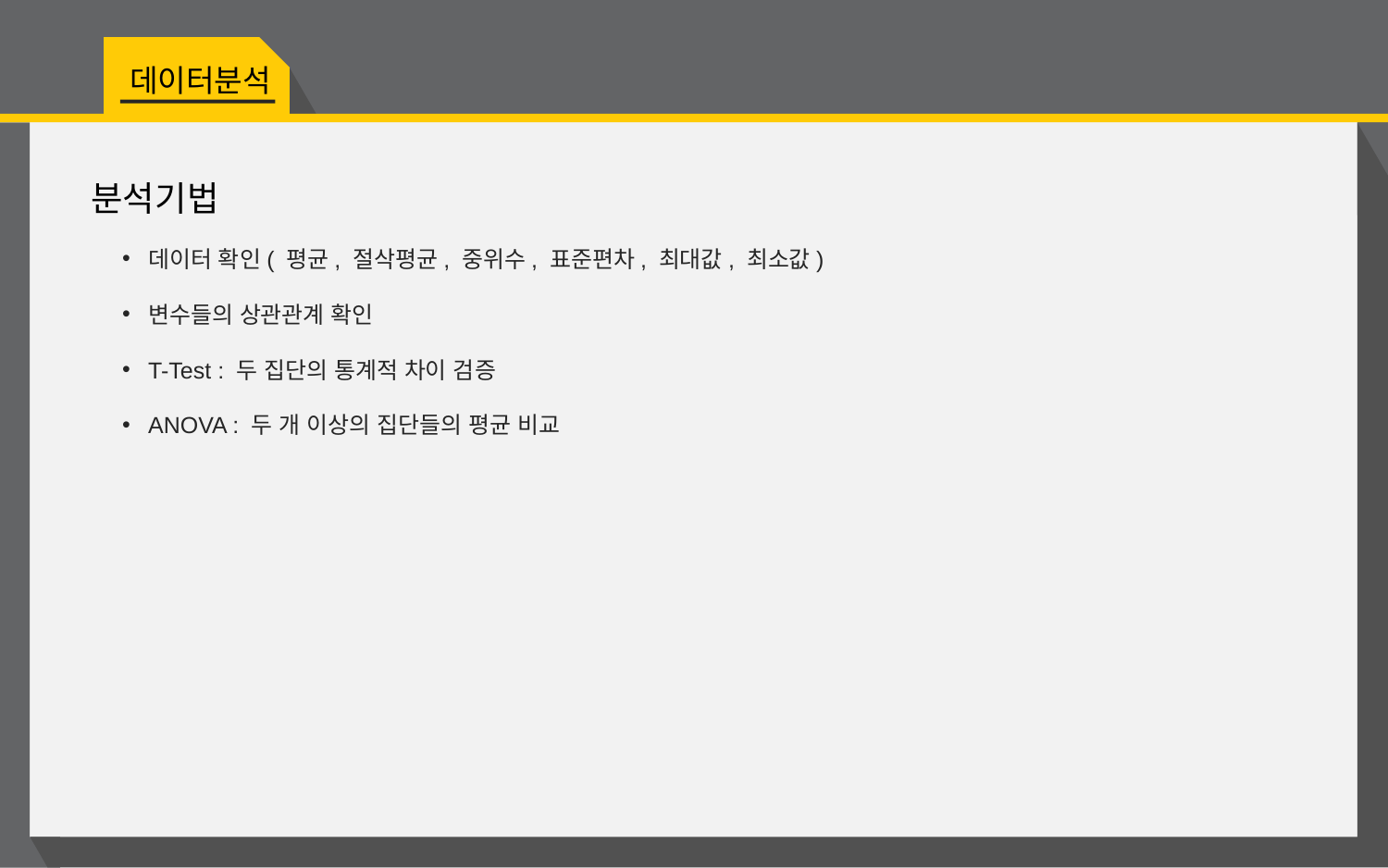

데이터분석
분석기법
데이터 확인( 평균, 절삭평균, 중위수, 표준편차, 최대값, 최소값)

변수들의 상관관계 확인

T-Test : 두 집단의 통계적 차이 검증

ANOVA : 두 개 이상의 집단들의 평균 비교